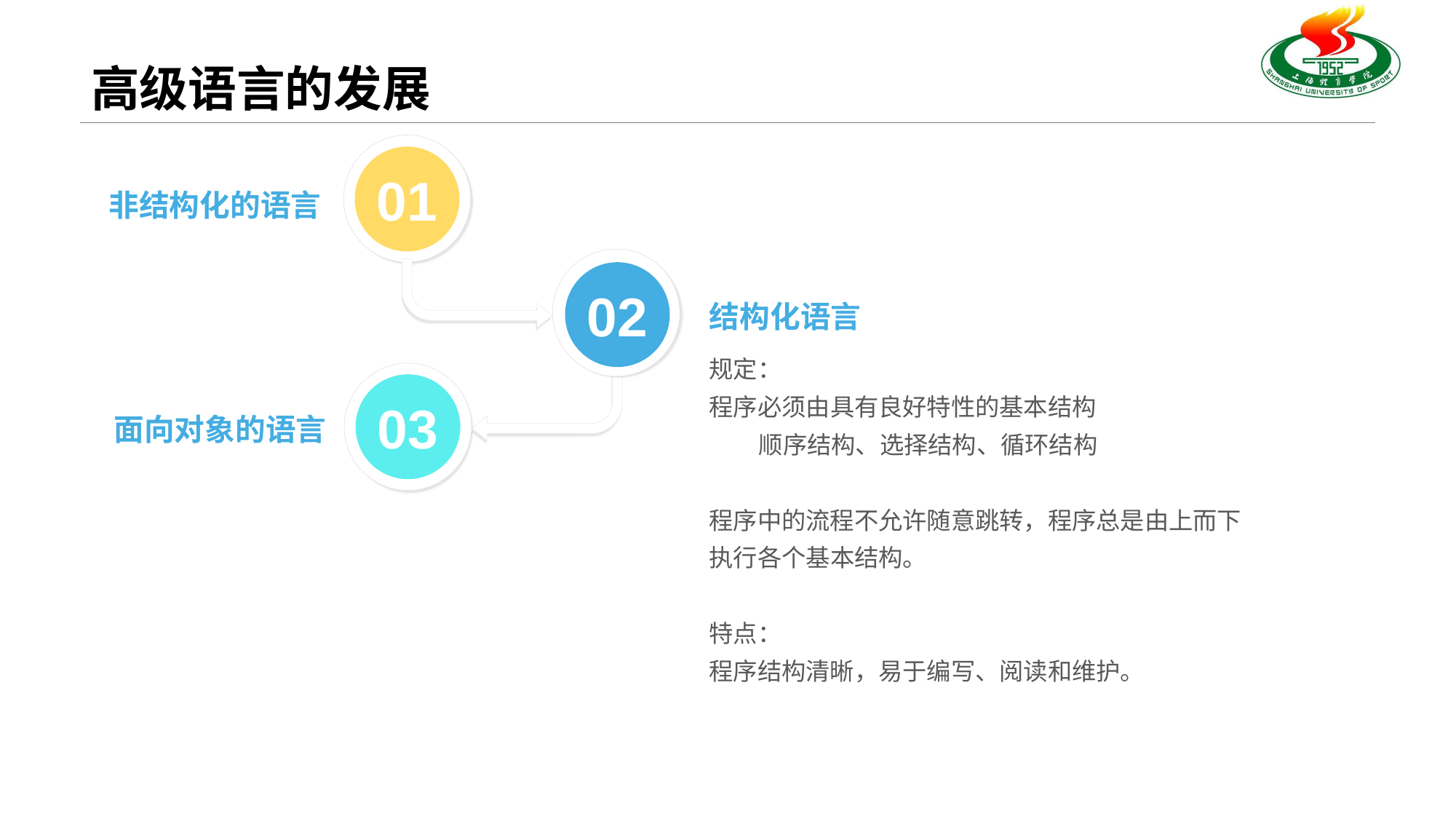

# 高级语言的发展

01
非结构化的语言

02
结构化语言
规定：
程序必须由具有良好特性的基本结构
        顺序结构、选择结构、循环结构

程序中的流程不允许随意跳转，程序总是由上而下执行各个基本结构。

特点：
程序结构清晰，易于编写、阅读和维护。

03
面向对象的语言